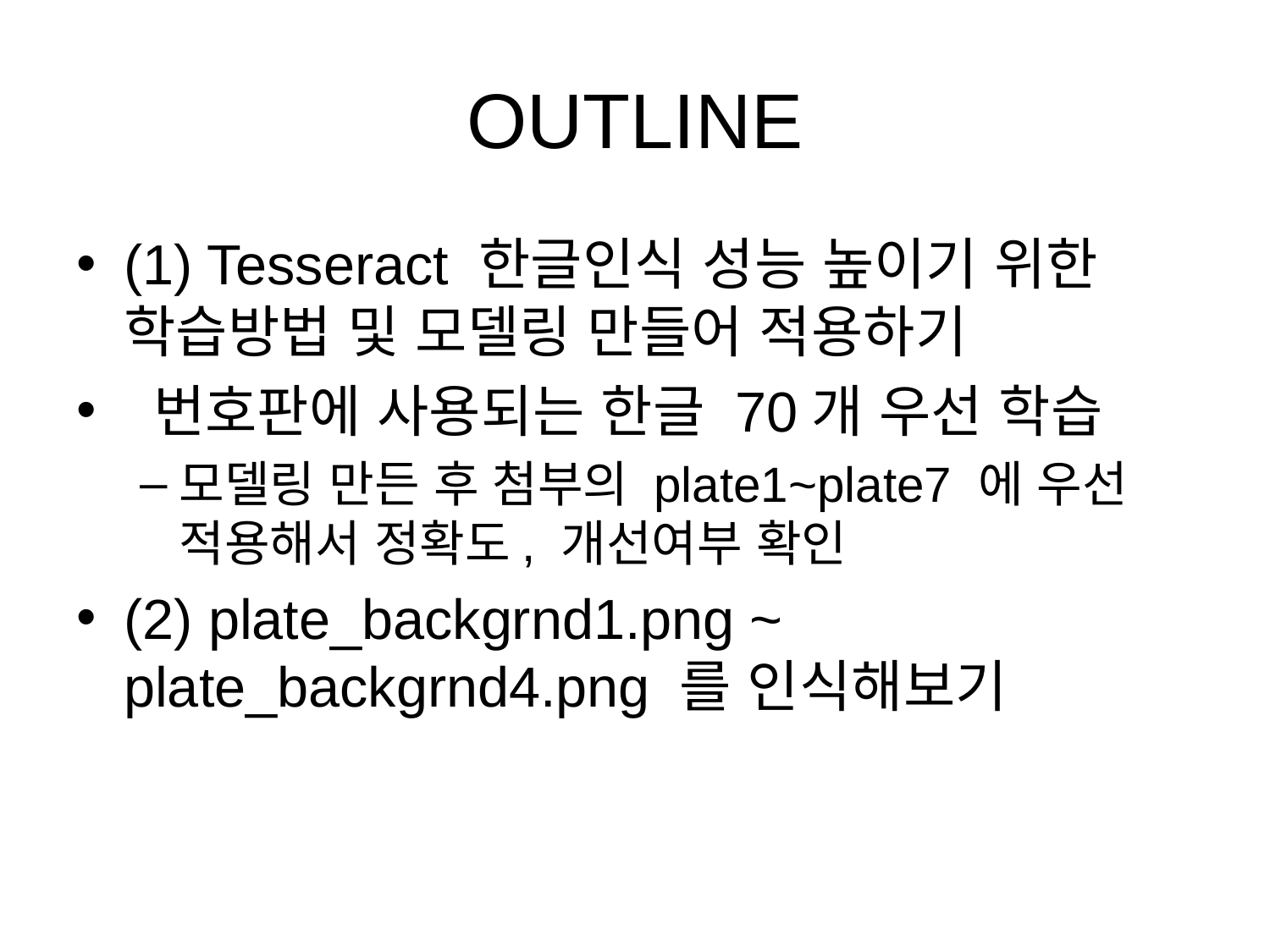

# OUTLINE
(1) Tesseract 한글인식 성능 높이기 위한 학습방법 및 모델링 만들어 적용하기
 번호판에 사용되는 한글 70개 우선 학습
모델링 만든 후 첨부의 plate1~plate7 에 우선 적용해서 정확도, 개선여부 확인
(2) plate_backgrnd1.png ~ plate_backgrnd4.png 를 인식해보기